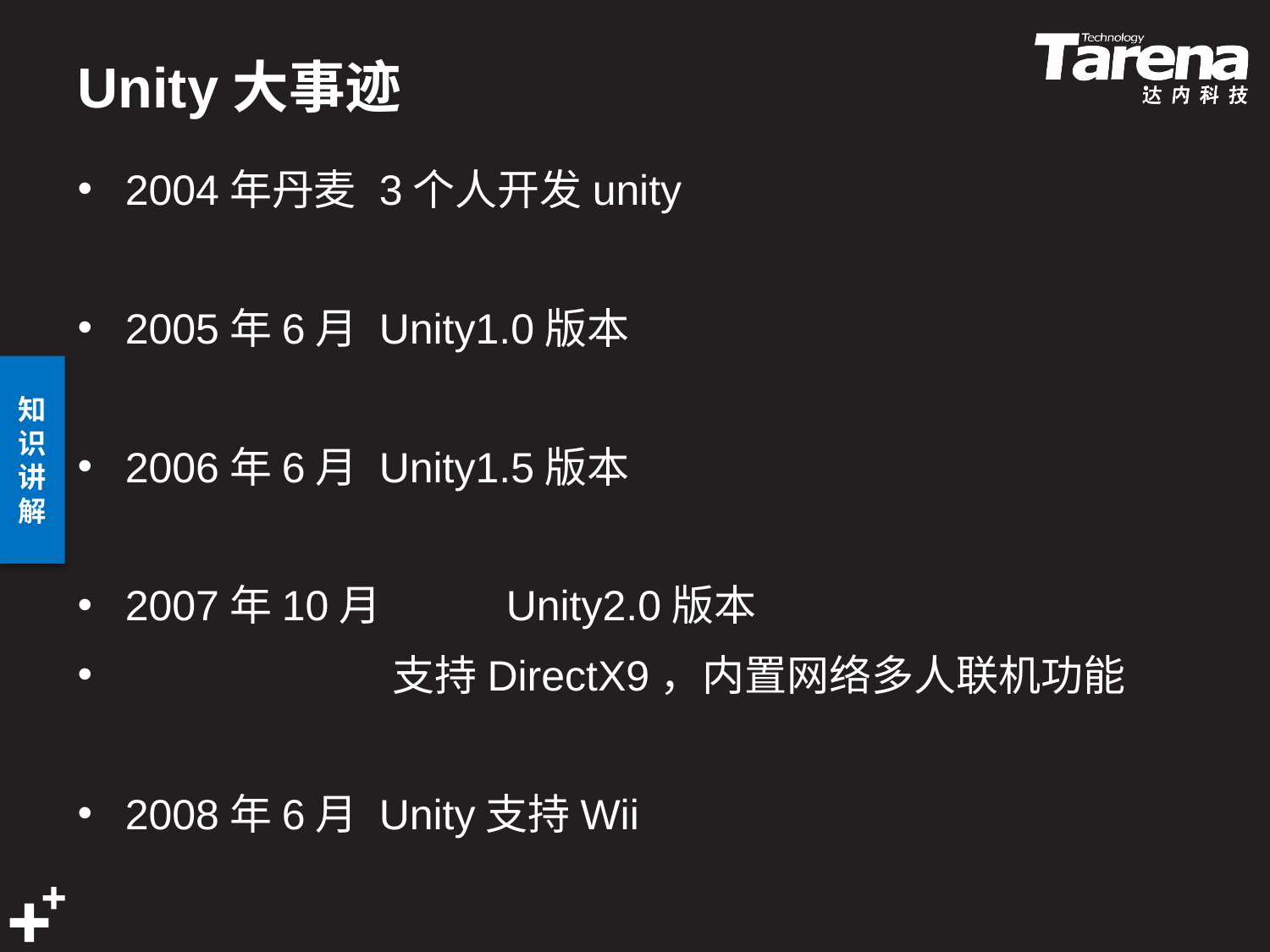

# Unity大事迹
2004年丹麦  	3个人开发unity

2005年6月	Unity1.0版本

2006年6月	Unity1.5版本

2007年10月 	Unity2.0版本
                           支持DirectX9，内置网络多人联机功能

2008年6月	Unity支持Wii